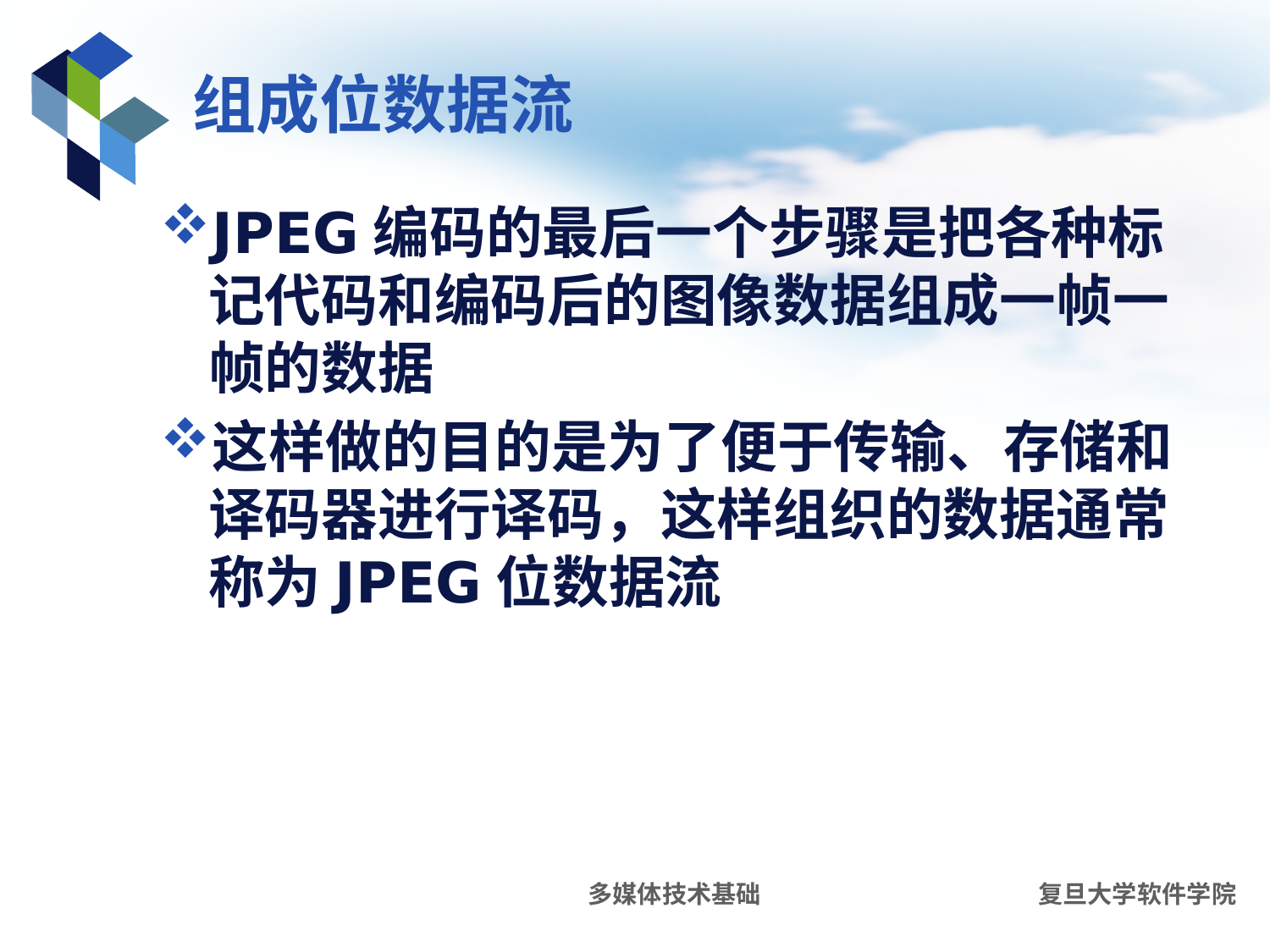

# 组成位数据流
JPEG编码的最后一个步骤是把各种标记代码和编码后的图像数据组成一帧一帧的数据
这样做的目的是为了便于传输、存储和译码器进行译码，这样组织的数据通常称为JPEG位数据流
多媒体技术基础